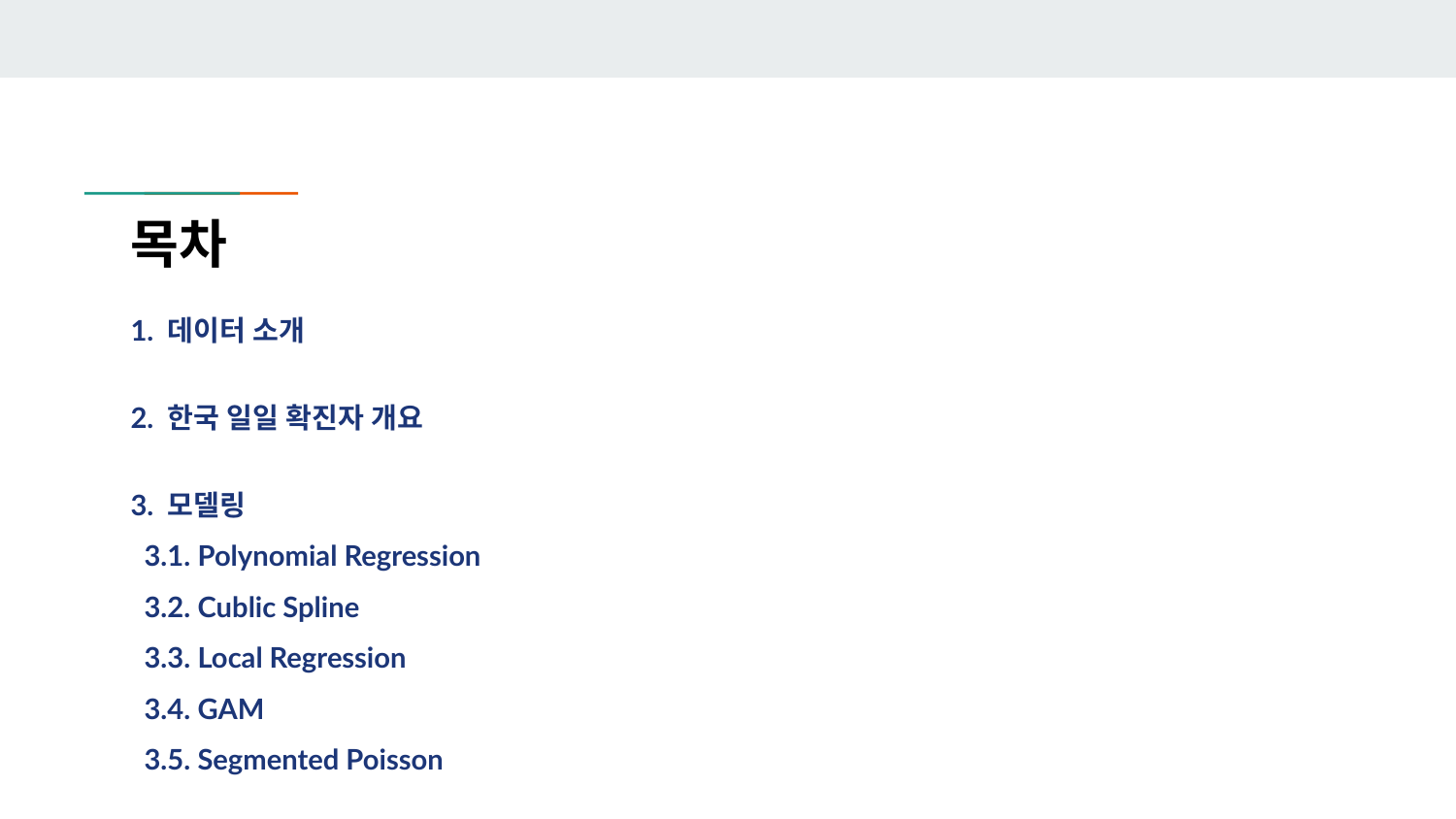

# 목차
1. 데이터 소개

2. 한국 일일 확진자 개요

3. 모델링
  3.1. Polynomial Regression
  3.2. Cublic Spline
  3.3. Local Regression
  3.4. GAM
  3.5. Segmented Poisson